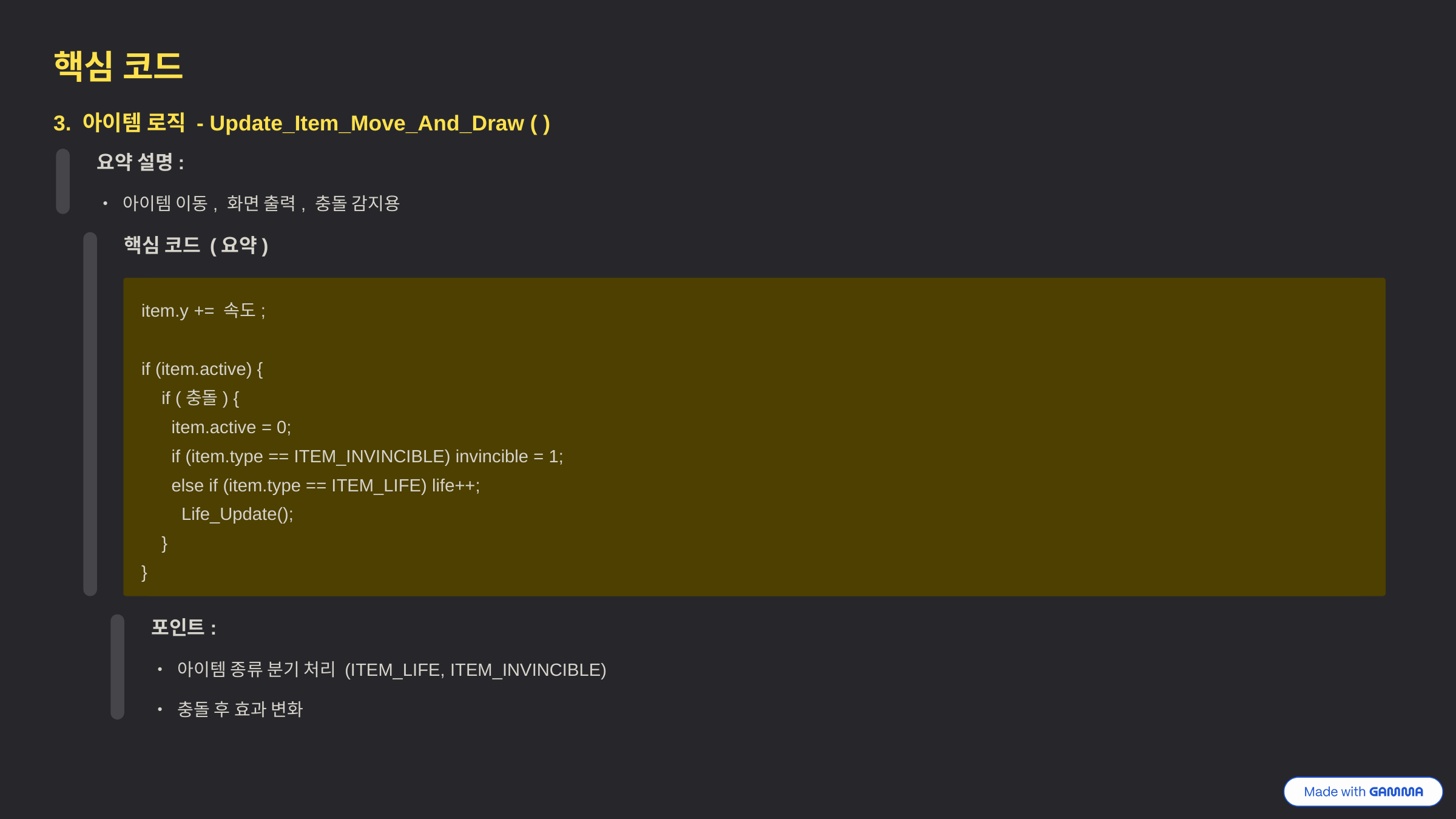

핵심 코드
3. 아이템 로직 - Update_Item_Move_And_Draw ( )

요약 설명:
• 아이템 이동, 화면 출력, 충돌 감지용

핵심 코드 (요약)

item.y += 속도;

if (item.active) {
    if (충돌) {
      item.active = 0;
      if (item.type == ITEM_INVINCIBLE) invincible = 1;
      else if (item.type == ITEM_LIFE) life++;
        Life_Update();
    }
}

포인트:
• 아이템 종류 분기 처리 (ITEM_LIFE, ITEM_INVINCIBLE)
• 충돌 후 효과 변화